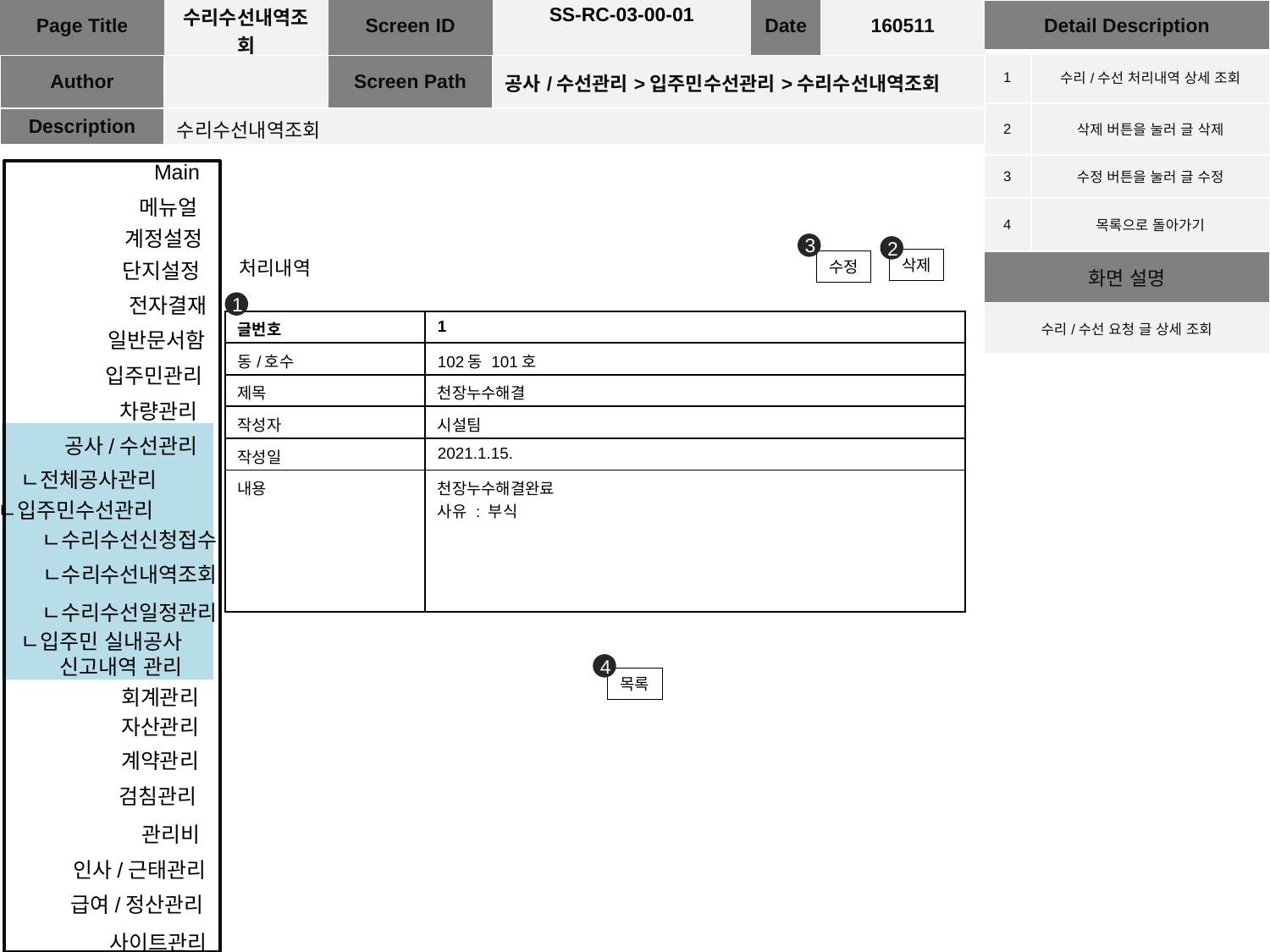

| Page Title | 수리수선내역조회 | Screen ID | SS-RC-03-00-01 | Date | 160511 |
| --- | --- | --- | --- | --- | --- |
| Author |  | Screen Path | 공사/수선관리>입주민수선관리>수리수선내역조회 |  |  |
| Description | 수리수선내역조회 |  |  |  |  |
| Detail Description |  |
| --- | --- |
| 1 | 수리/수선 처리내역 상세 조회 |
| 2 | 삭제 버튼을 눌러 글 삭제 |
| 3 | 수정 버튼을 눌러 글 수정 |
| 4 | 목록으로 돌아가기 |
| 화면 설명 |  |
| 수리/수선 요청 글 상세 조회 |  |
Main

메뉴얼
계정설정
3
2
삭제
처리내역
수정
단지설정
전자결재
1
| 글번호 | 1 |
| --- | --- |
| 동/호수 | 102동 101호 |
| 제목 | 천장누수해결 |
| 작성자 | 시설팀 |
| 작성일 | 2021.1.15. |
| 내용 | 천장누수해결완료 사유 : 부식 |
일반문서함
입주민관리
차량관리

공사/수선관리
ㄴ전체공사관리
ㄴ입주민수선관리
ㄴ수리수선신청접수
ㄴ수리수선내역조회
ㄴ수리수선일정관리
ㄴ입주민 실내공사 신고내역 관리
4
목록
회계관리
자산관리
계약관리
검침관리
관리비
인사/근태관리
급여/정산관리
사이트관리